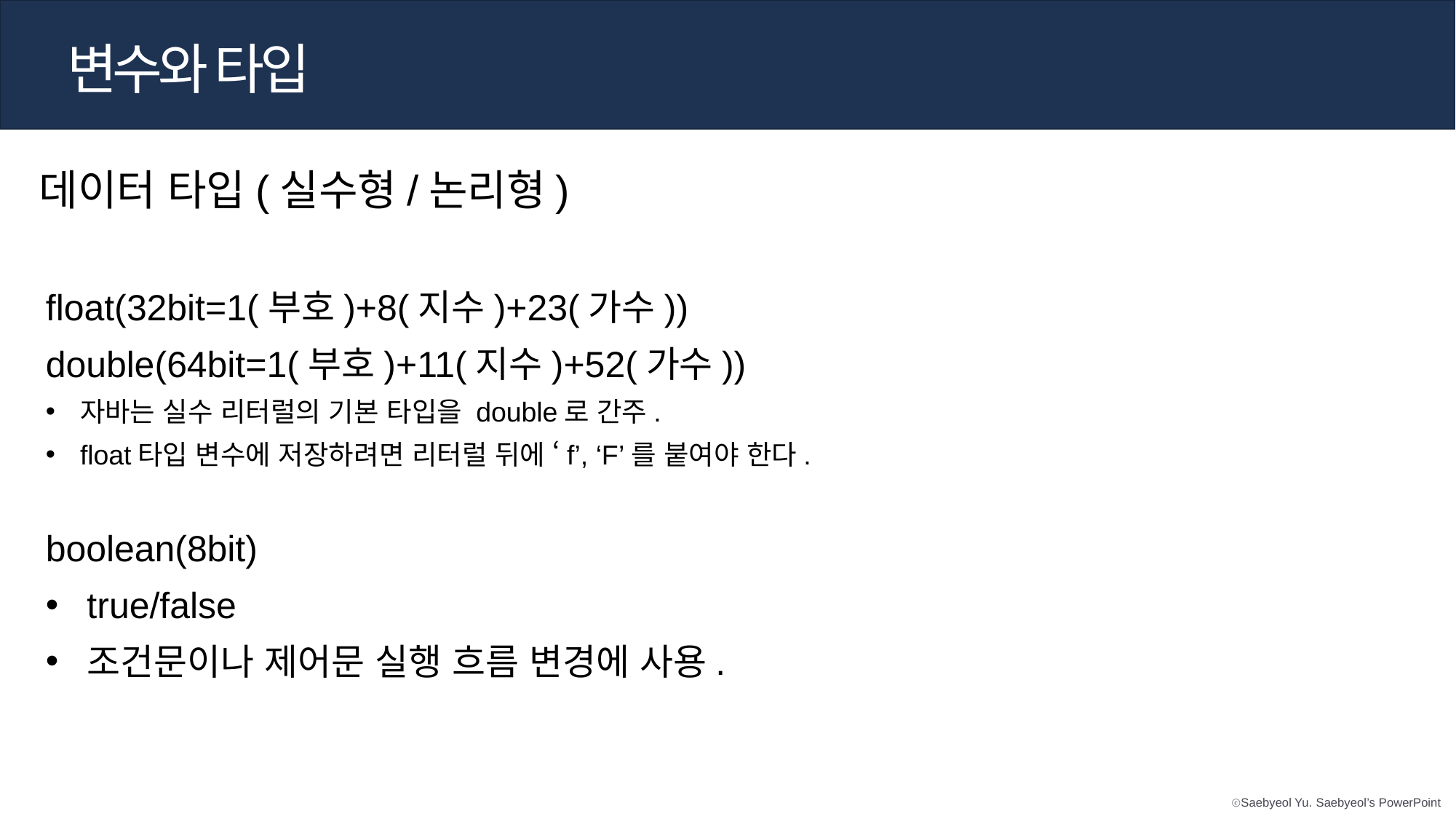

변수와 타입
데이터 타입(실수형/논리형)
float(32bit=1(부호)+8(지수)+23(가수))
double(64bit=1(부호)+11(지수)+52(가수))
자바는 실수 리터럴의 기본 타입을 double로 간주.
float타입 변수에 저장하려면 리터럴 뒤에 ‘f’, ‘F’를 붙여야 한다.

boolean(8bit)
true/false
조건문이나 제어문 실행 흐름 변경에 사용.